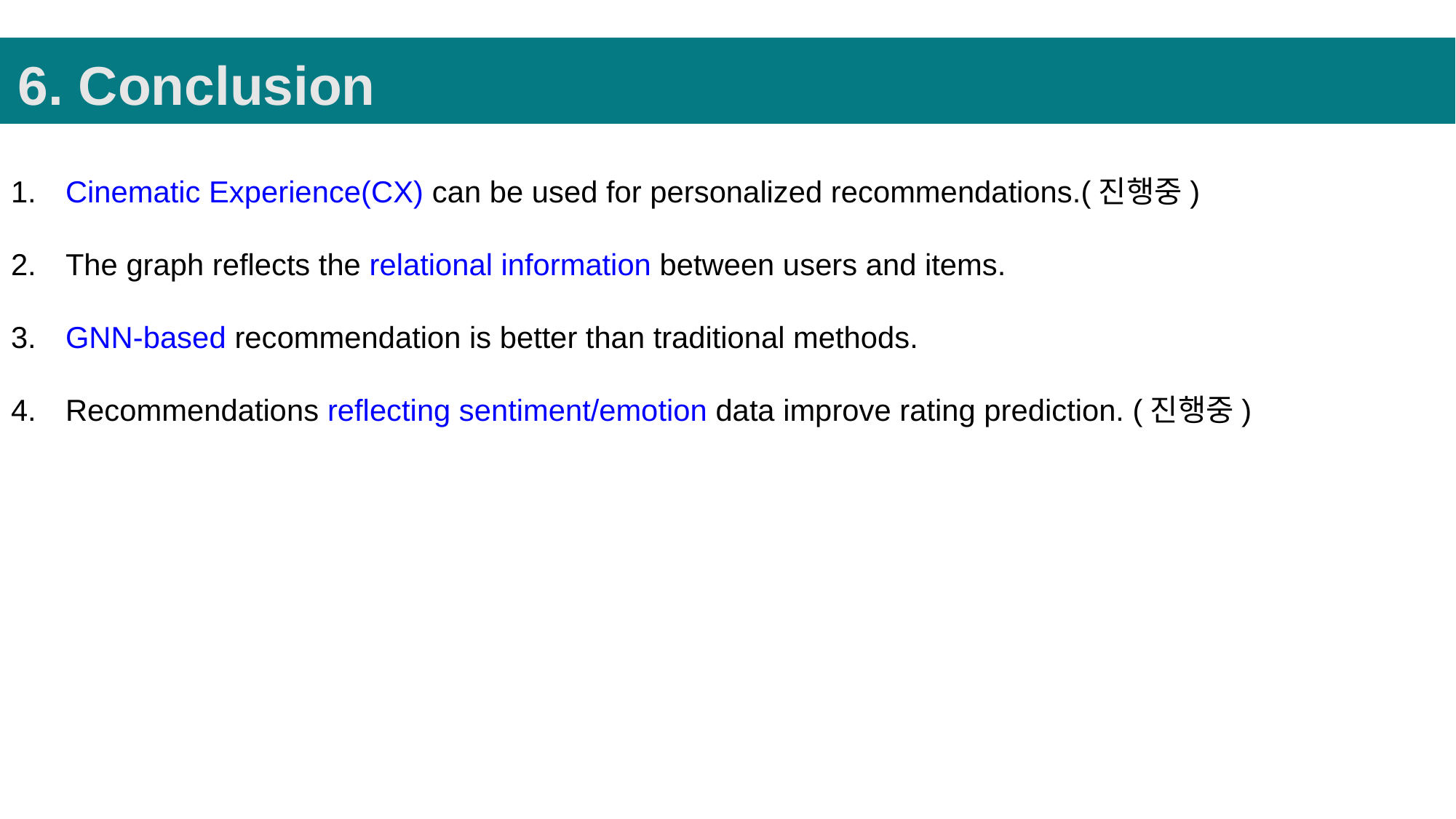

6. Conclusion

Cinematic Experience(CX) can be used for personalized recommendations.(진행중)
The graph reflects the relational information between users and items.
GNN-based recommendation is better than traditional methods.
Recommendations reflecting sentiment/emotion data improve rating prediction. (진행중)